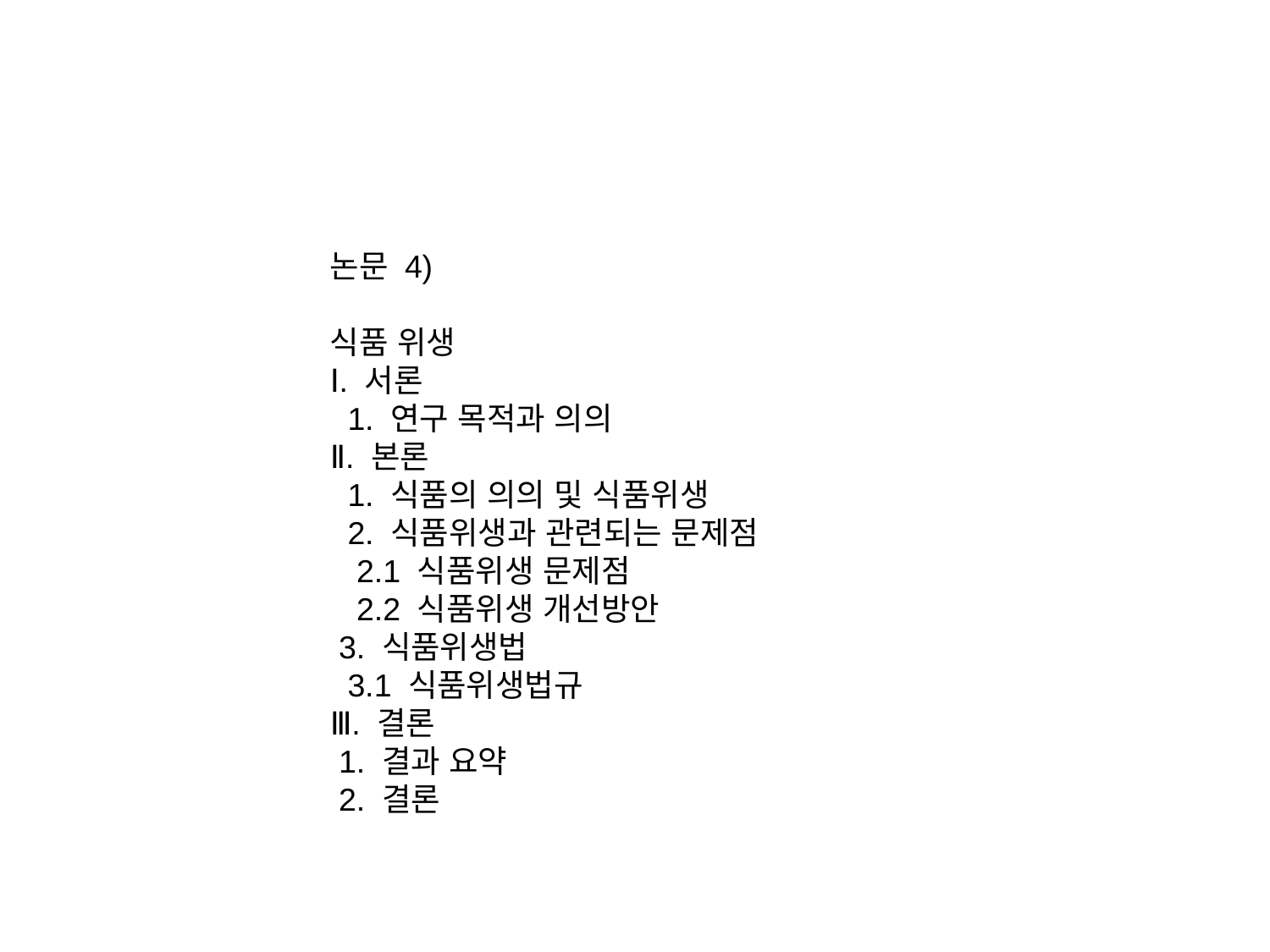

논문 4)
식품 위생
Ⅰ. 서론
  1. 연구 목적과 의의
Ⅱ. 본론
  1. 식품의 의의 및 식품위생
  2. 식품위생과 관련되는 문제점
   2.1 식품위생 문제점
   2.2 식품위생 개선방안
 3. 식품위생법
  3.1 식품위생법규
Ⅲ. 결론
 1. 결과 요약
 2. 결론